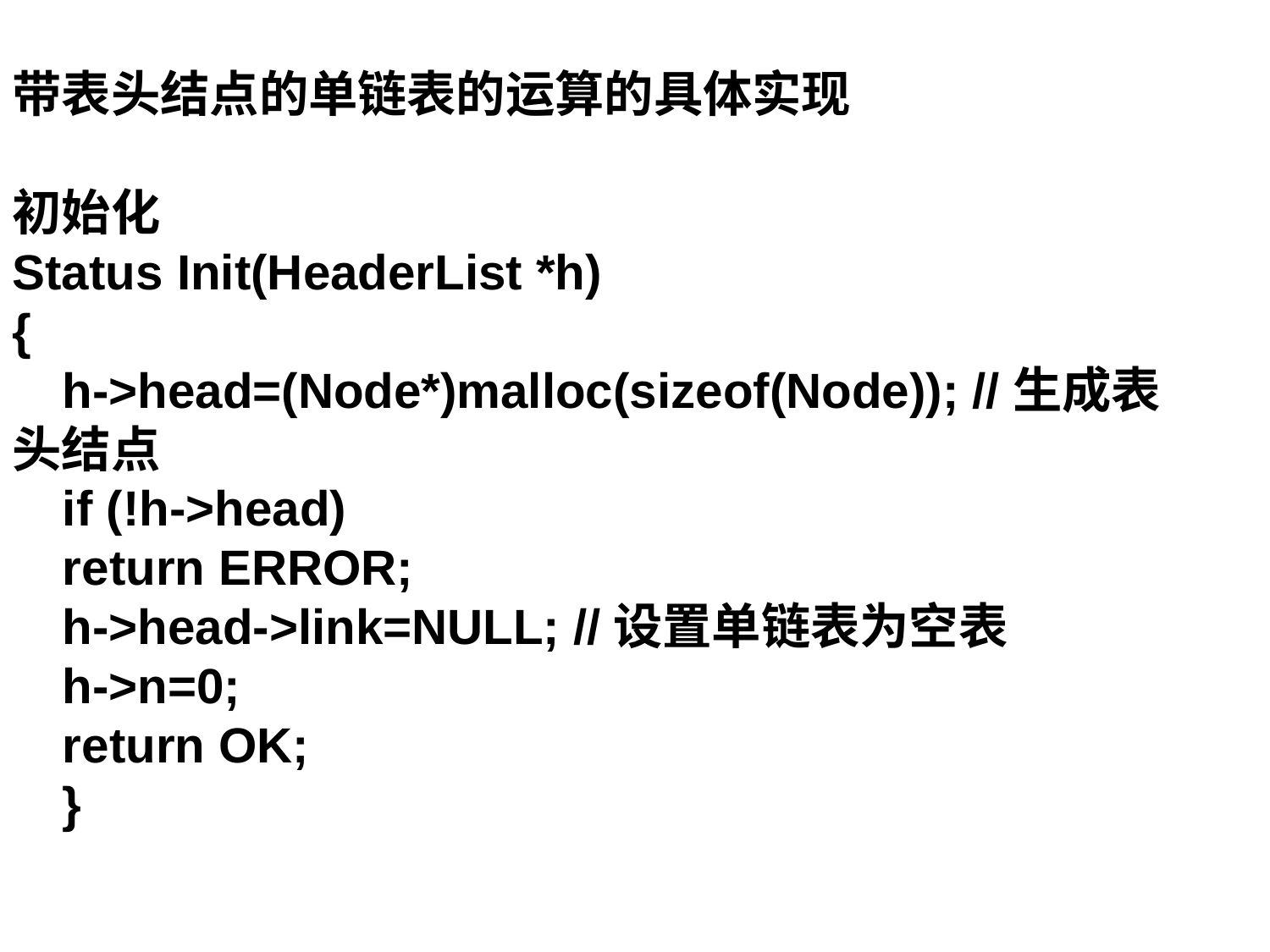

带表头结点的单链表的运算的具体实现

初始化
Status Init(HeaderList *h)
{
h->head=(Node*)malloc(sizeof(Node)); //生成表头结点
if (!h->head)
return ERROR;
h->head->link=NULL; //设置单链表为空表
h->n=0;
return OK;
}